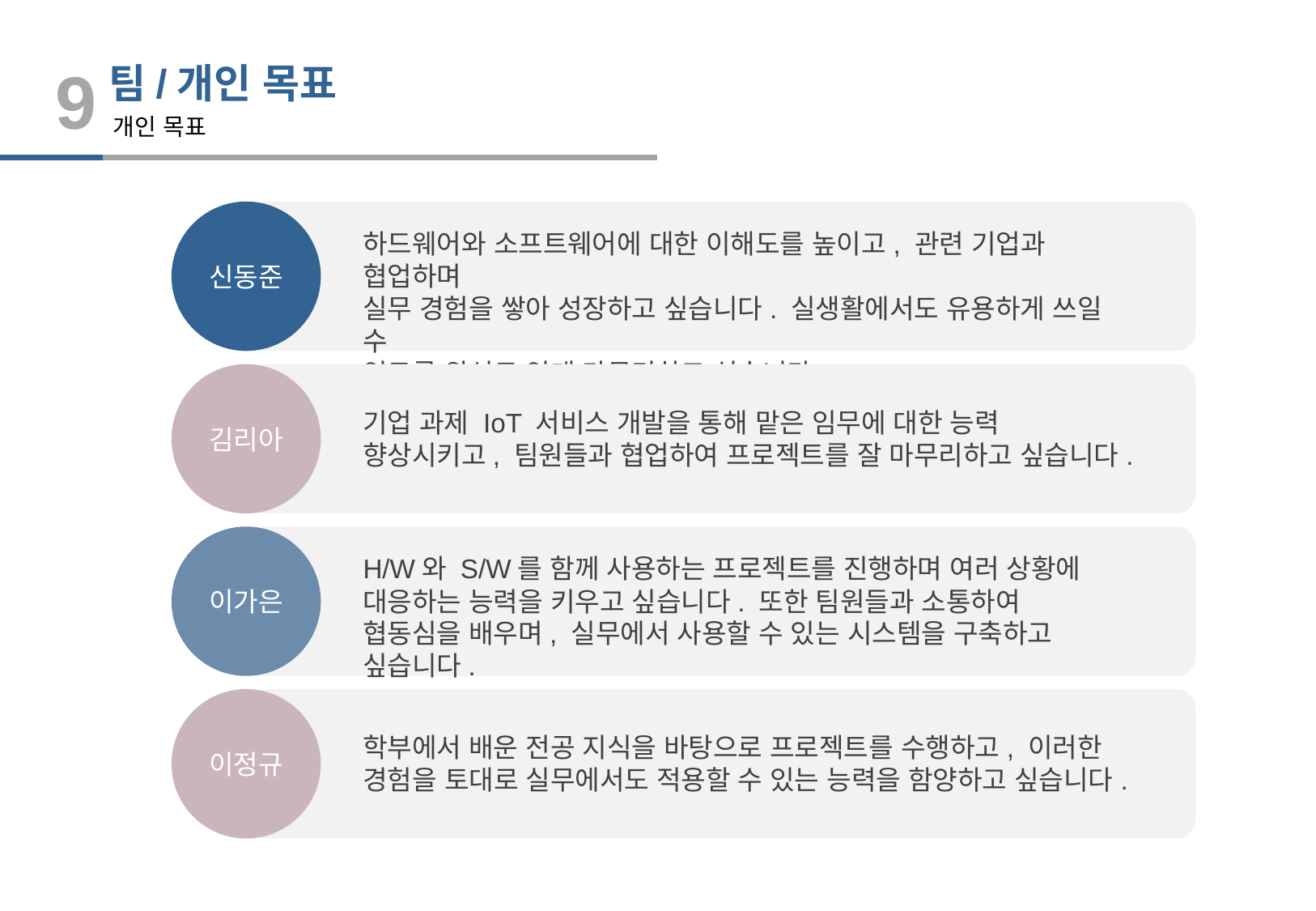

9
팀/개인 목표
개인 목표

신동준
하드웨어와 소프트웨어에 대한 이해도를 높이고, 관련 기업과 협업하며
실무 경험을 쌓아 성장하고 싶습니다. 실생활에서도 유용하게 쓰일 수
있도록 완성도 있게 마무리하고 싶습니다.

김리아
기업 과제 IoT 서비스 개발을 통해 맡은 임무에 대한 능력 향상시키고, 팀원들과 협업하여 프로젝트를 잘 마무리하고 싶습니다.

이가은
H/W와 S/W를 함께 사용하는 프로젝트를 진행하며 여러 상황에 대응하는 능력을 키우고 싶습니다. 또한 팀원들과 소통하여 협동심을 배우며, 실무에서 사용할 수 있는 시스템을 구축하고 싶습니다.

이정규
학부에서 배운 전공 지식을 바탕으로 프로젝트를 수행하고, 이러한
경험을 토대로 실무에서도 적용할 수 있는 능력을 함양하고 싶습니다.